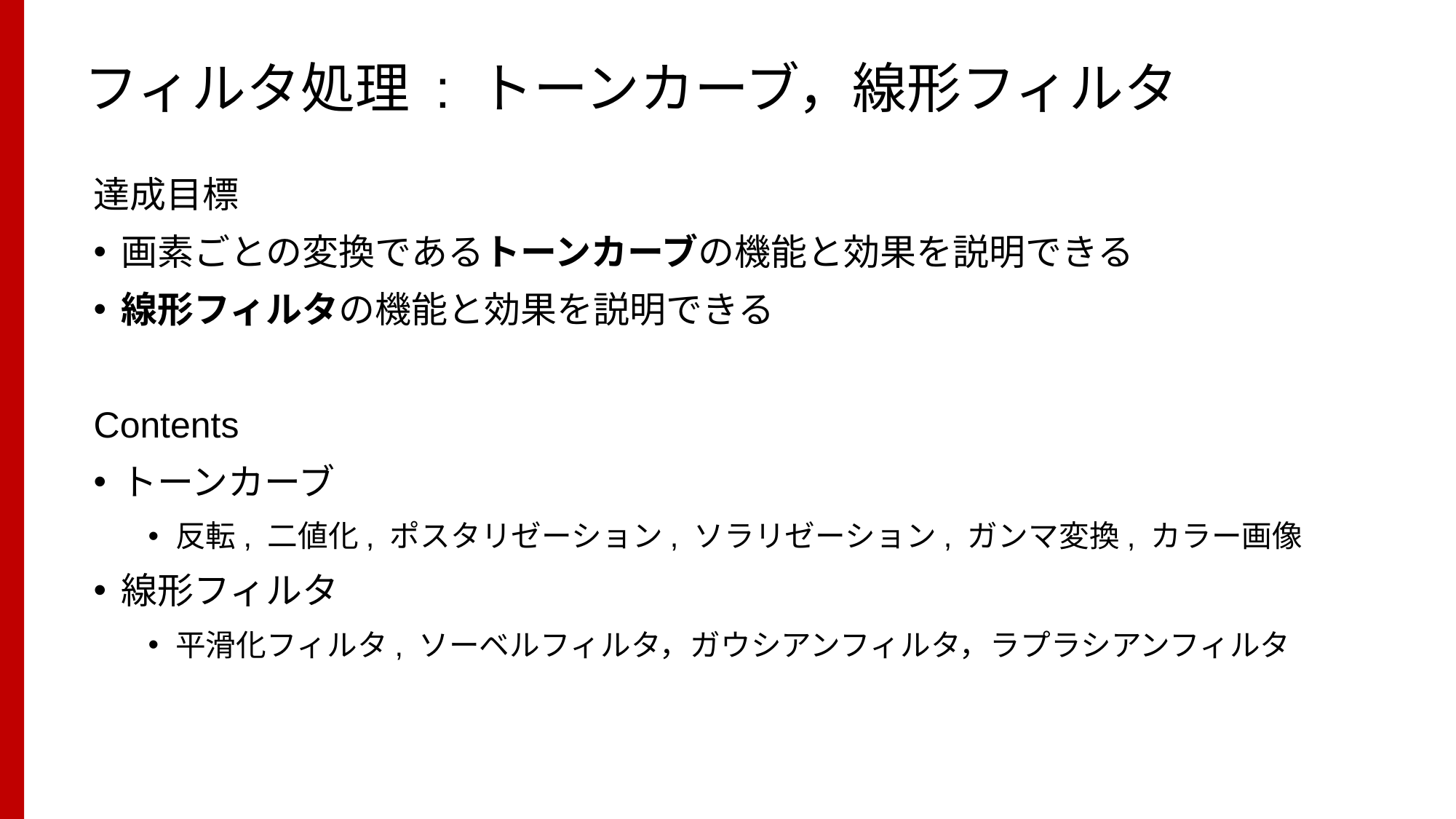

# フィルタ処理 : トーンカーブ，線形フィルタ
達成目標
画素ごとの変換であるトーンカーブの機能と効果を説明できる
線形フィルタの機能と効果を説明できる

Contents
トーンカーブ
反転, 二値化, ポスタリゼーション, ソラリゼーション, ガンマ変換, カラー画像
線形フィルタ
平滑化フィルタ, ソーベルフィルタ，ガウシアンフィルタ，ラプラシアンフィルタ